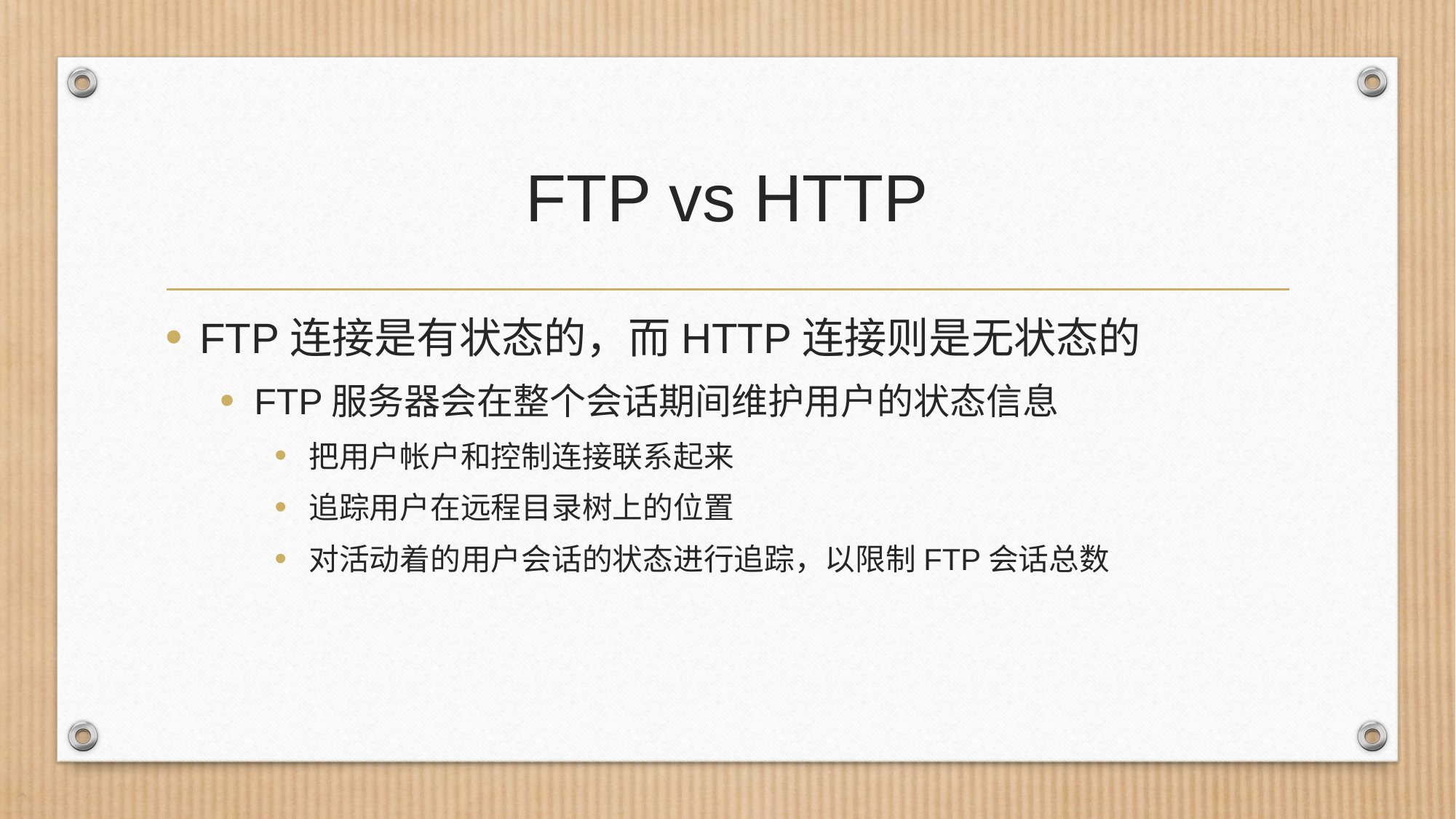

# FTP vs HTTP
FTP连接是有状态的，而HTTP连接则是无状态的
FTP服务器会在整个会话期间维护用户的状态信息
把用户帐户和控制连接联系起来
追踪用户在远程目录树上的位置
对活动着的用户会话的状态进行追踪，以限制FTP会话总数